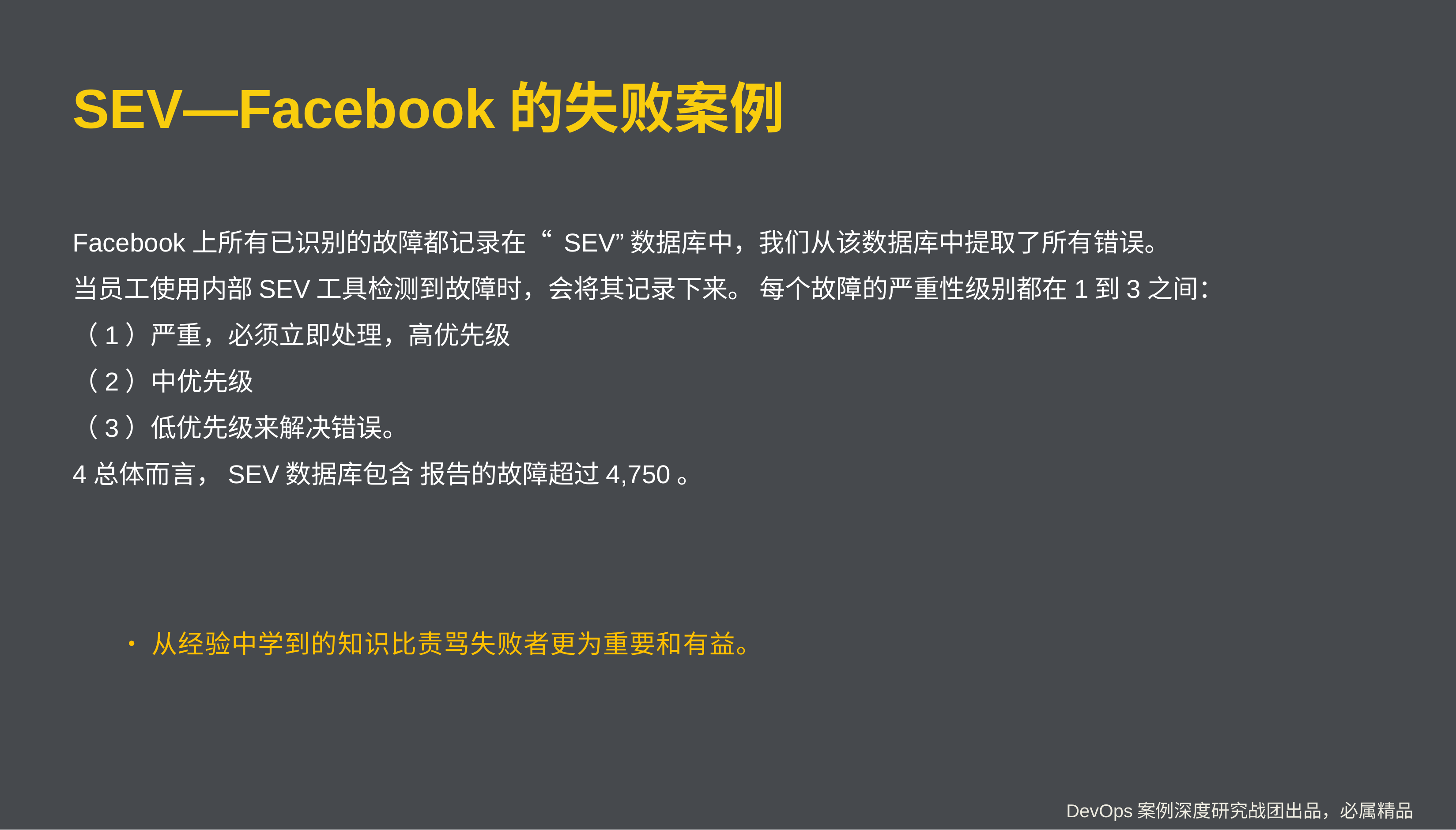

# SEV—Facebook的失败案例
Facebook上所有已识别的故障都记录在“ SEV”数据库中，我们从该数据库中提取了所有错误。
当员工使用内部SEV工具检测到故障时，会将其记录下来。 每个故障的严重性级别都在1到3之间：
（1）严重，必须立即处理，高优先级
（2）中优先级
（3）低优先级来解决错误。
4总体而言，SEV数据库包含 报告的故障超过4,750。
•从经验中学到的知识比责骂失败者更为重要和有益。